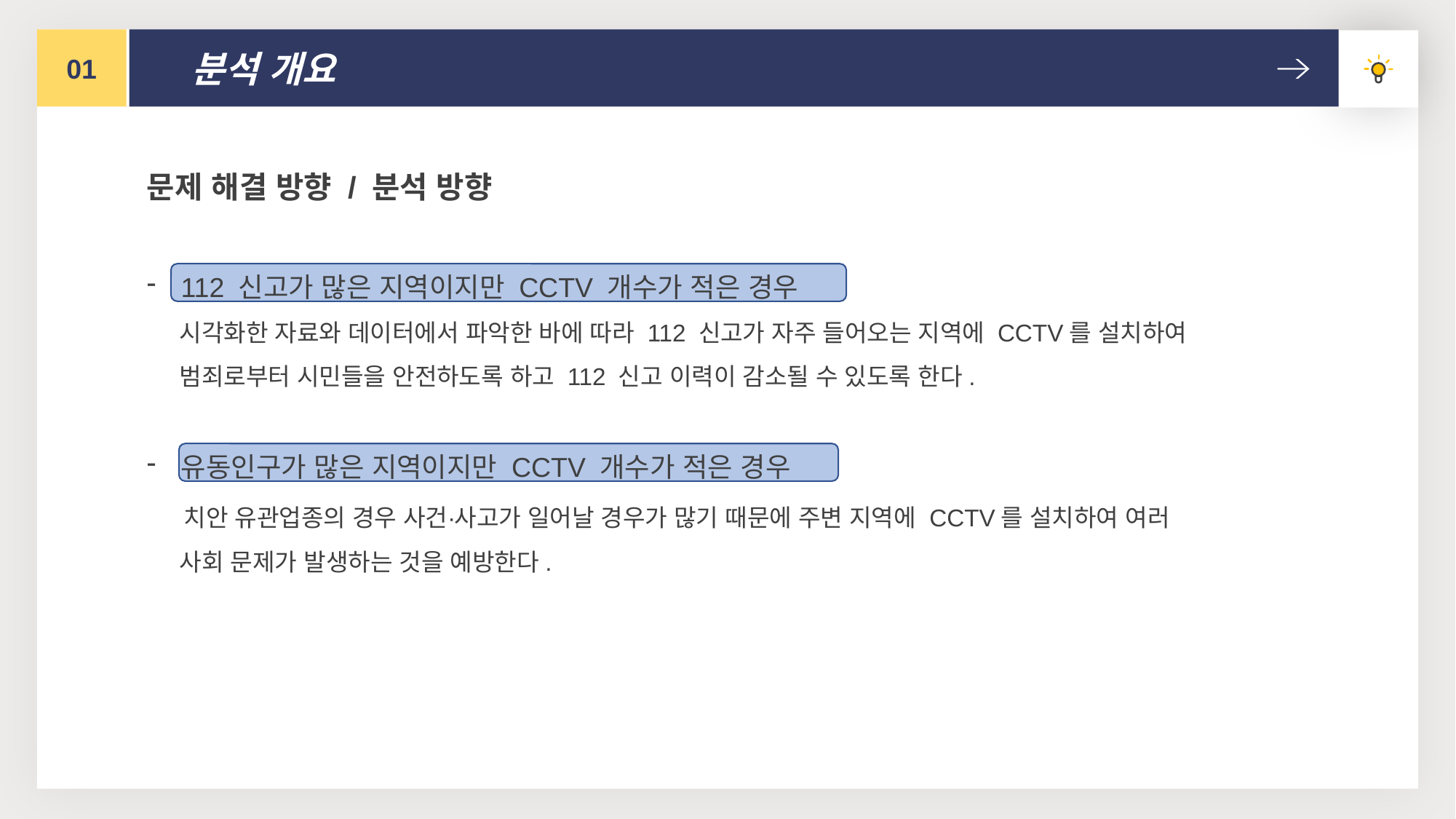

01
분석 개요

문제 해결 방향 / 분석 방향

112 신고가 많은 지역이지만 CCTV 개수가 적은 경우
    시각화한 자료와 데이터에서 파악한 바에 따라 112 신고가 자주 들어오는 지역에 CCTV를 설치하여
    범죄로부터 시민들을 안전하도록 하고 112 신고 이력이 감소될 수 있도록 한다.

유동인구가 많은 지역이지만 CCTV 개수가 적은 경우
    치안 유관업종의 경우 사건∙사고가 일어날 경우가 많기 때문에 주변 지역에 CCTV를 설치하여 여러
    사회 문제가 발생하는 것을 예방한다.